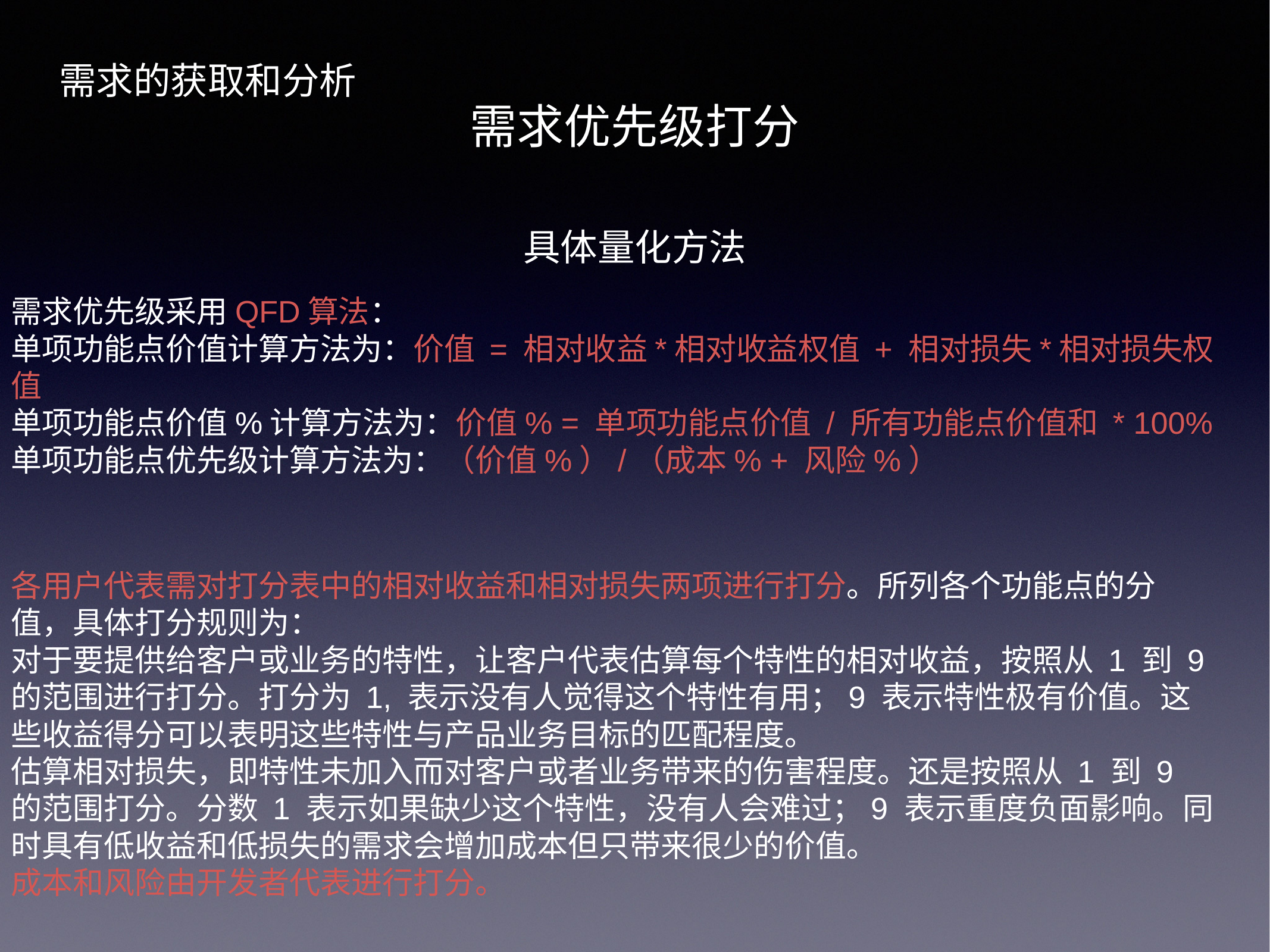

需求的获取和分析
需求优先级打分
具体量化方法
需求优先级采用QFD算法：
单项功能点价值计算方法为：价值 = 相对收益*相对收益权值 + 相对损失*相对损失权值
单项功能点价值%计算方法为：价值% = 单项功能点价值 / 所有功能点价值和 * 100%
单项功能点优先级计算方法为：（价值%）/（成本% + 风险%）
各用户代表需对打分表中的相对收益和相对损失两项进行打分。所列各个功能点的分值，具体打分规则为：
对于要提供给客户或业务的特性，让客户代表估算每个特性的相对收益，按照从 1 到 9 的范围进行打分。打分为 1, 表示没有人觉得这个特性有用；9 表示特性极有价值。这些收益得分可以表明这些特性与产品业务目标的匹配程度。
估算相对损失，即特性未加入而对客户或者业务带来的伤害程度。还是按照从 1 到 9 的范围打分。分数 1 表示如果缺少这个特性，没有人会难过；9 表示重度负面影响。同时具有低收益和低损失的需求会增加成本但只带来很少的价值。
成本和风险由开发者代表进行打分。